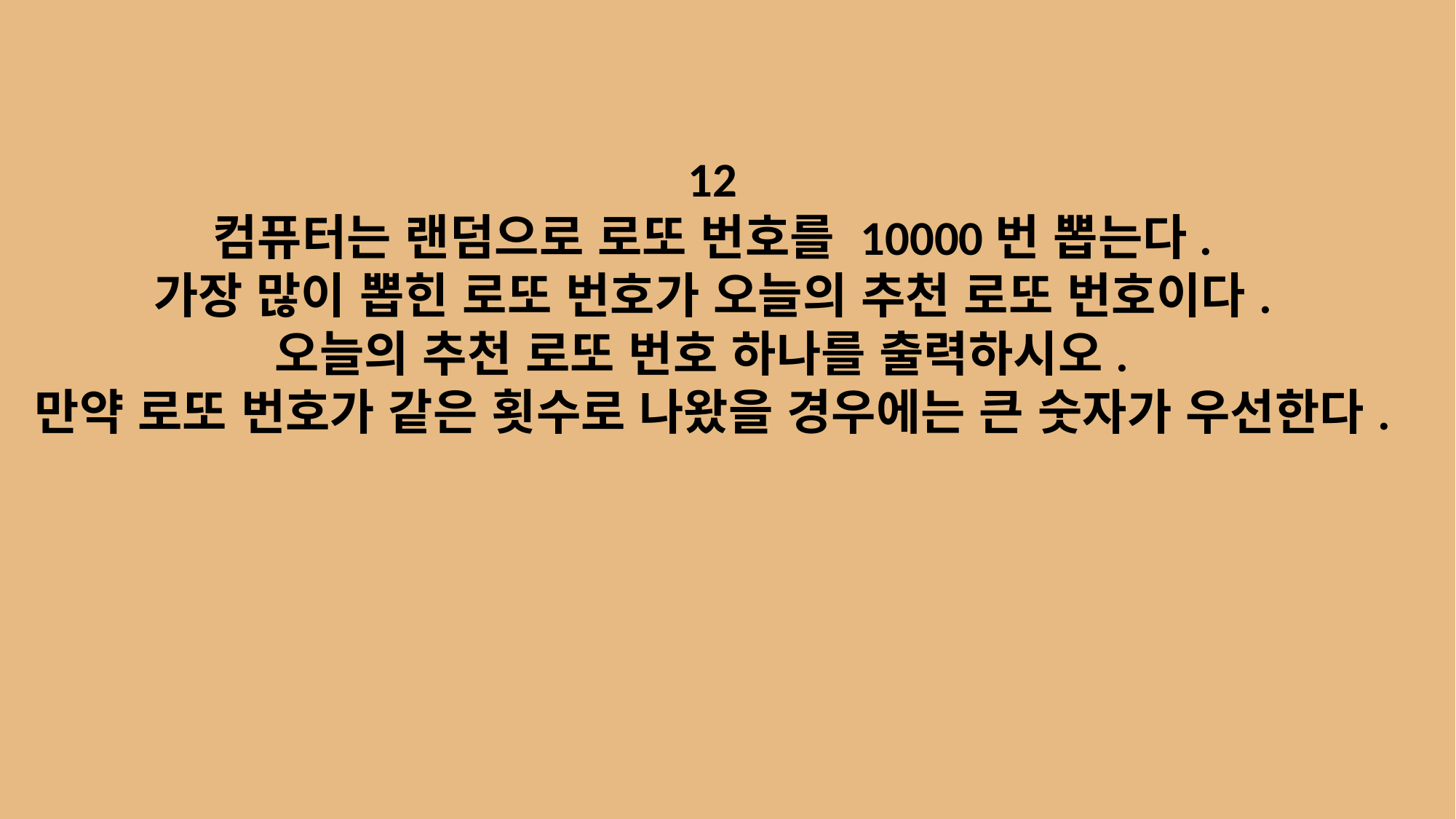

12
컴퓨터는 랜덤으로 로또 번호를 10000번 뽑는다.
가장 많이 뽑힌 로또 번호가 오늘의 추천 로또 번호이다.
오늘의 추천 로또 번호 하나를 출력하시오.
만약 로또 번호가 같은 횟수로 나왔을 경우에는 큰 숫자가 우선한다.